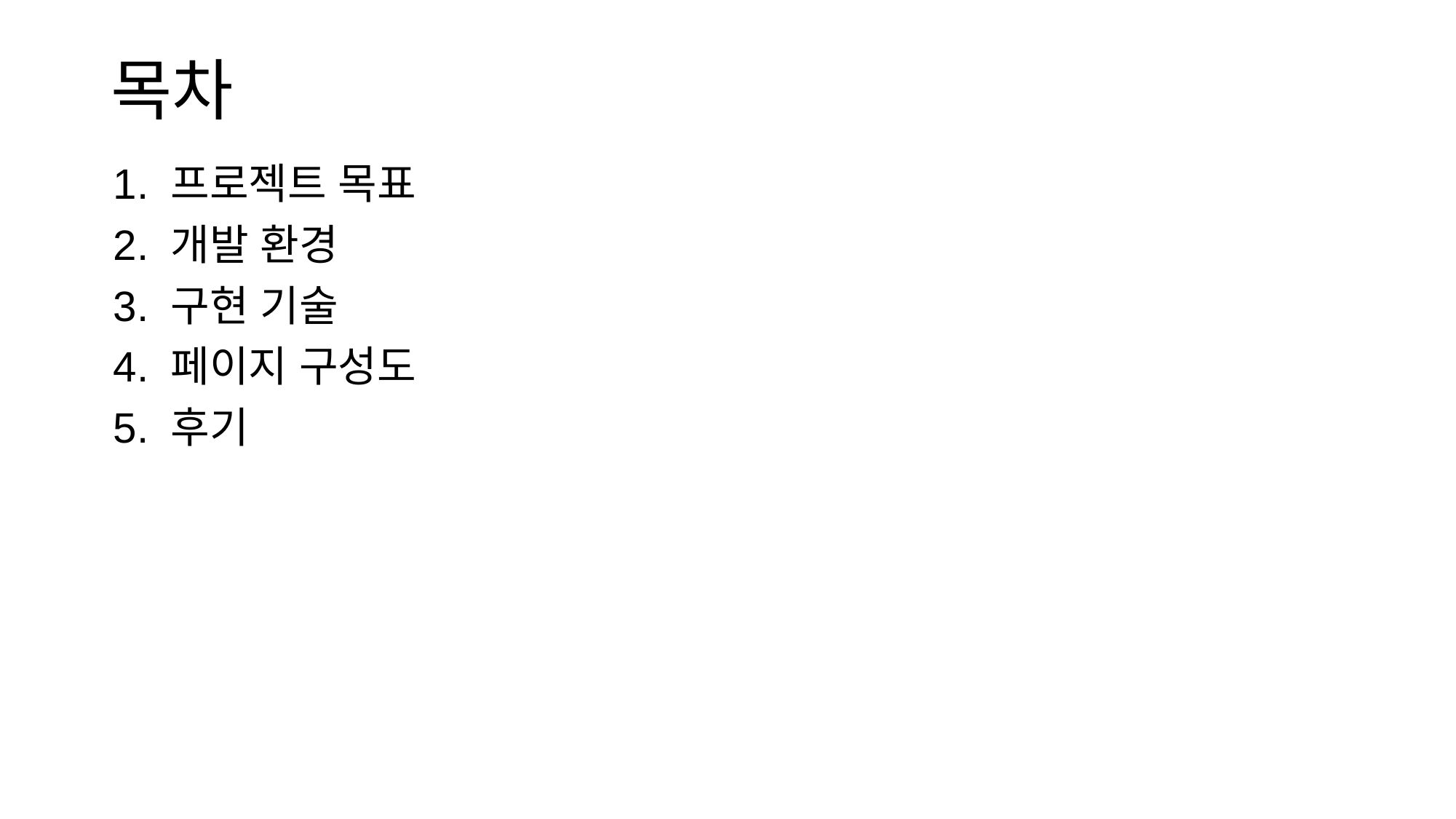

# 목차
1. 프로젝트 목표
2. 개발 환경
3. 구현 기술
4. 페이지 구성도
5. 후기